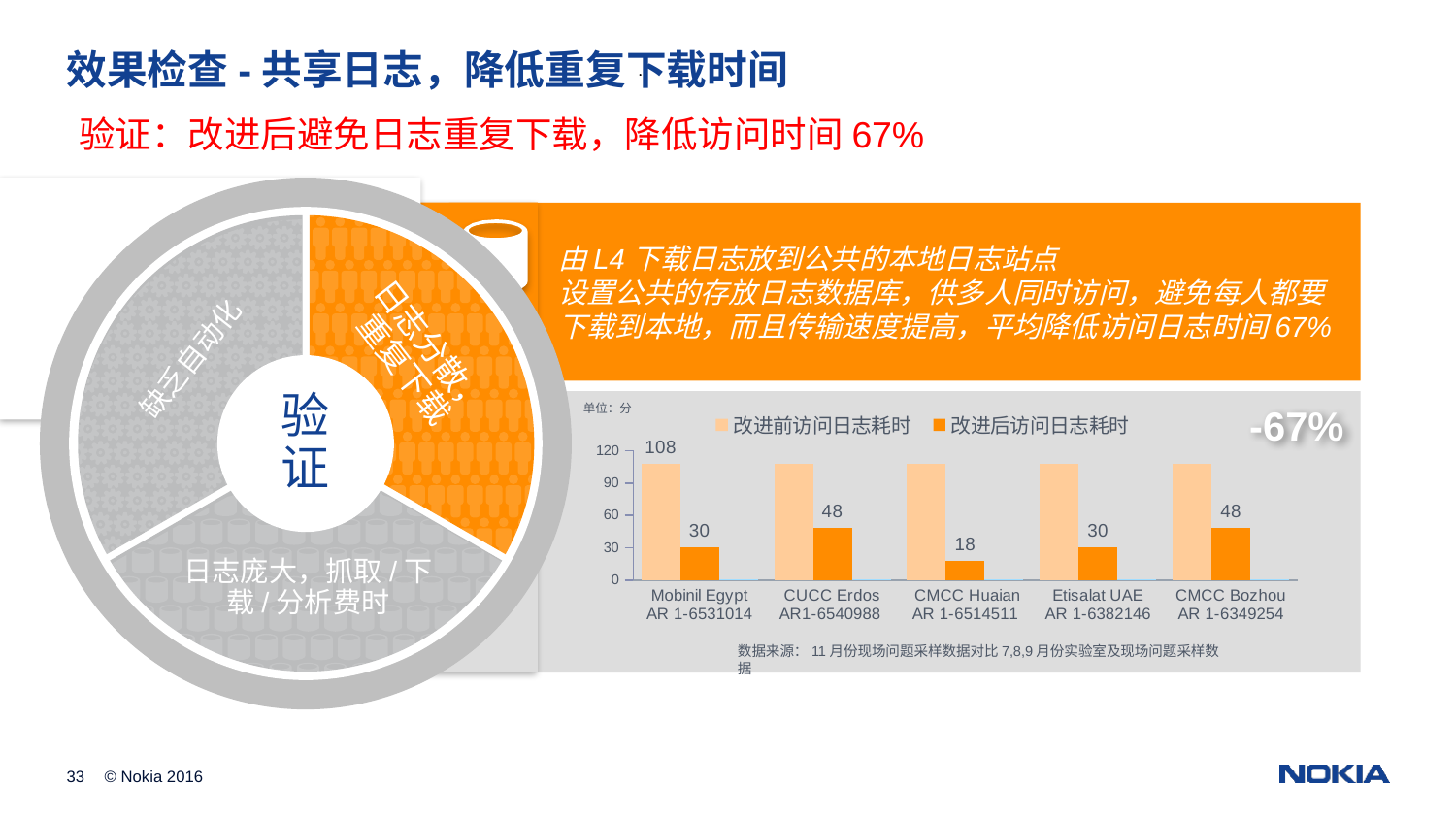

# 效果检查-共享日志，降低重复下载时间

验证：改进后避免日志重复下载，降低访问时间67%

日志分散，重复下载
缺乏自动化
验证

日志庞大，抓取/下载/分析费时

由L4下载日志放到公共的本地日志站点
设置公共的存放日志数据库，供多人同时访问，避免每人都要下载到本地，而且传输速度提高，平均降低访问日志时间67%

### Chart

| Category | 改进前访问日志耗时 | 改进后访问日志耗时 | Column1 |
|---|---|---|---|
| Mobinil Egypt
AR 1-6531014 | 108.0 | 30.0 | 0.7222222222222222 |
| CUCC Erdos
AR1-6540988  | 108.0 | 48.0 | 0.5555555555555556 |
|  CMCC Huaian
AR 1-6514511 | 108.0 | 18.0 | 0.8333333333333334 |
| Etisalat UAE
AR 1-6382146 | 108.0 | 30.0 | 0.7222222222222222 |
| CMCC Bozhou
AR 1-6349254 | 108.0 | 48.0 | 0.5555555555555556 |
-67%
单位：分
数据来源：11月份现场问题采样数据对比7,8,9月份实验室及现场问题采样数据